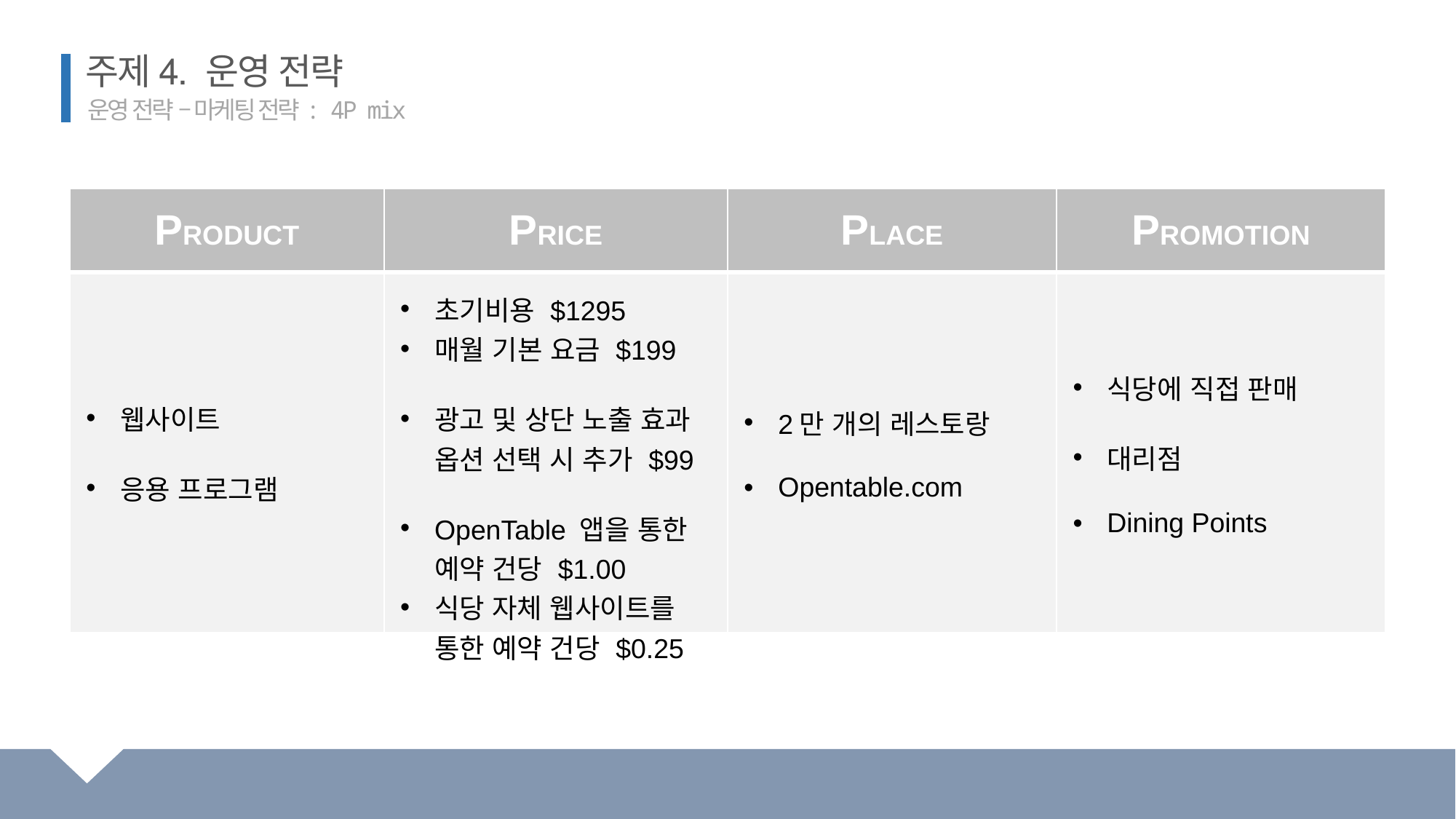

주제4. 운영 전략
    운영 전략 – 마케팅 전략: 4P mix
| PRODUCT | PRICE | PLACE | PROMOTION |
| --- | --- | --- | --- |
| 웹사이트 응용 프로그램 | 초기비용 $1295 매월 기본 요금 $199 광고 및 상단 노출 효과 옵션 선택 시 추가 $99 OpenTable 앱을 통한 예약 건당 $1.00 식당 자체 웹사이트를 통한 예약 건당 $0.25 | 2만 개의 레스토랑 Opentable.com | 식당에 직접 판매 대리점 Dining Points |

서울대학교 빅데이터 애널리틱스

디지털 경제와 경영전략